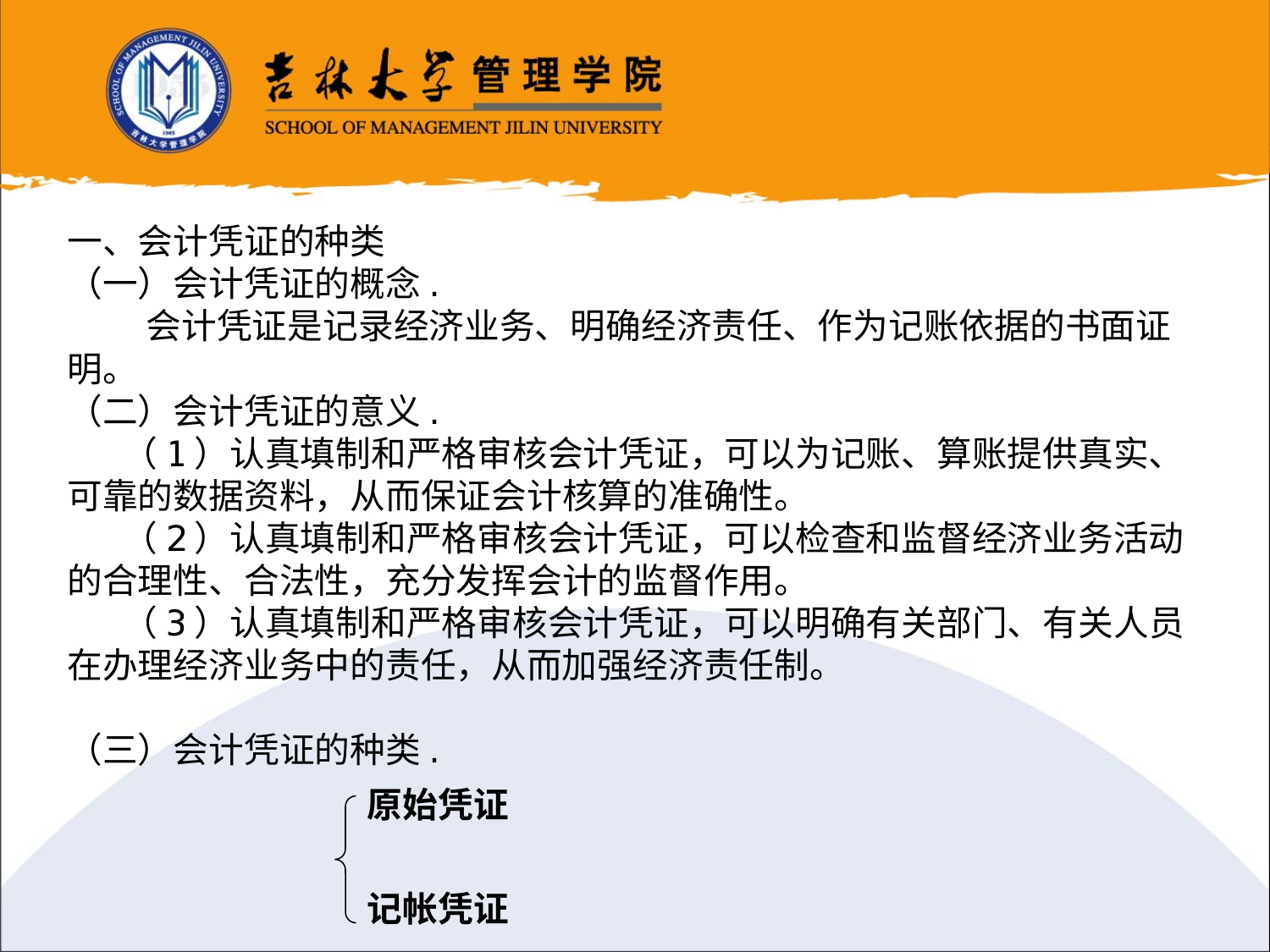

一、会计凭证的种类
（一）会计凭证的概念.
         会计凭证是记录经济业务、明确经济责任、作为记账依据的书面证明。
（二）会计凭证的意义.
      （1）认真填制和严格审核会计凭证，可以为记账、算账提供真实、可靠的数据资料，从而保证会计核算的准确性。
      （2）认真填制和严格审核会计凭证，可以检查和监督经济业务活动的合理性、合法性，充分发挥会计的监督作用。
      （3）认真填制和严格审核会计凭证，可以明确有关部门、有关人员在办理经济业务中的责任，从而加强经济责任制。

（三）会计凭证的种类.
原始凭证

106
记帐凭证